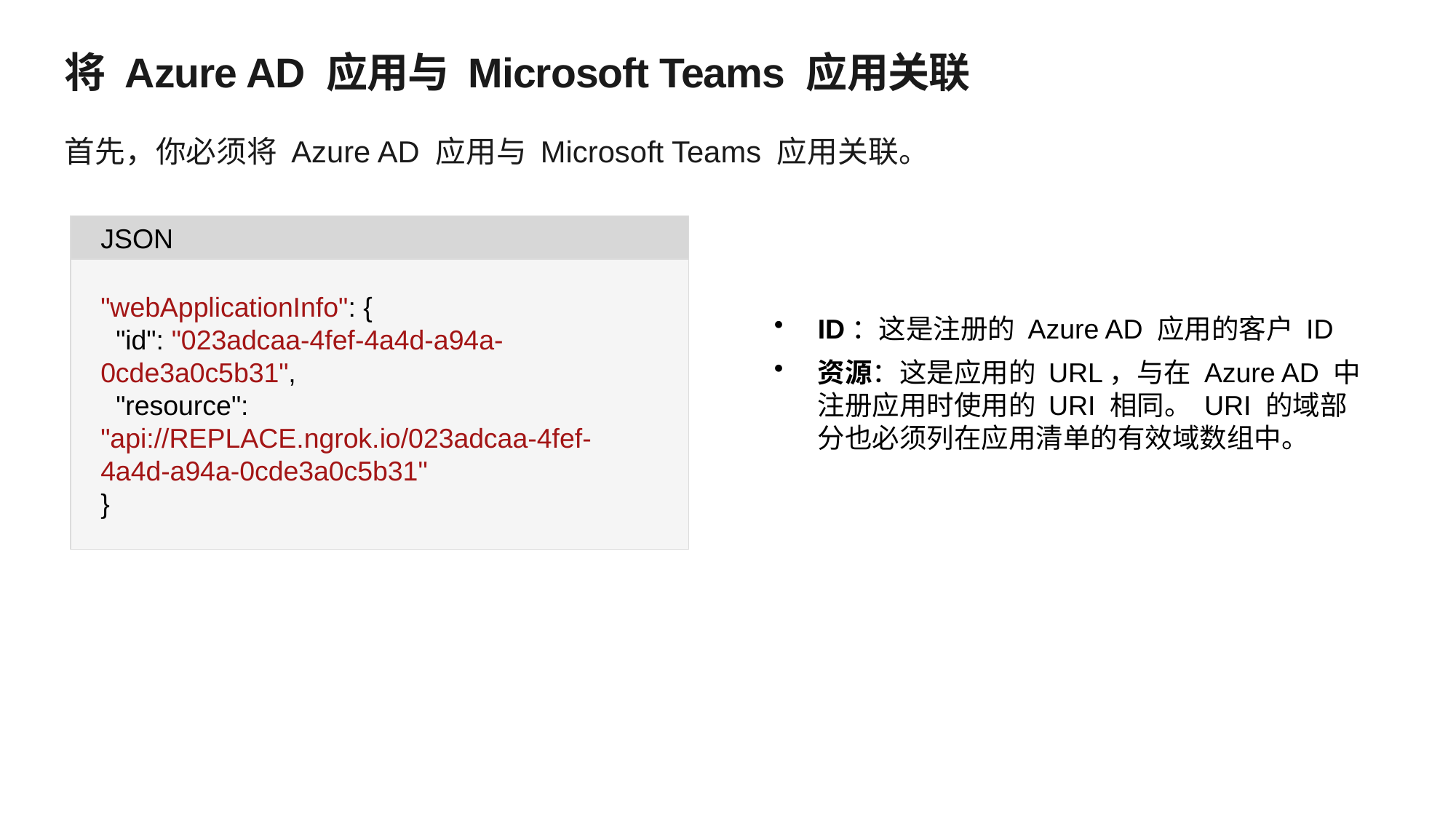

# 将 Azure AD 应用与 Microsoft Teams 应用关联
首先，你必须将 Azure AD 应用与 Microsoft Teams 应用关联。
JSON
"webApplicationInfo": {
  "id": "023adcaa-4fef-4a4d-a94a-0cde3a0c5b31",
  "resource": "api://REPLACE.ngrok.io/023adcaa-4fef-4a4d-a94a-0cde3a0c5b31"
}
ID：这是注册的 Azure AD 应用的客户 ID
资源：这是应用的 URL，与在 Azure AD 中注册应用时使用的 URI 相同。 URI 的域部分也必须列在应用清单的有效域数组中。